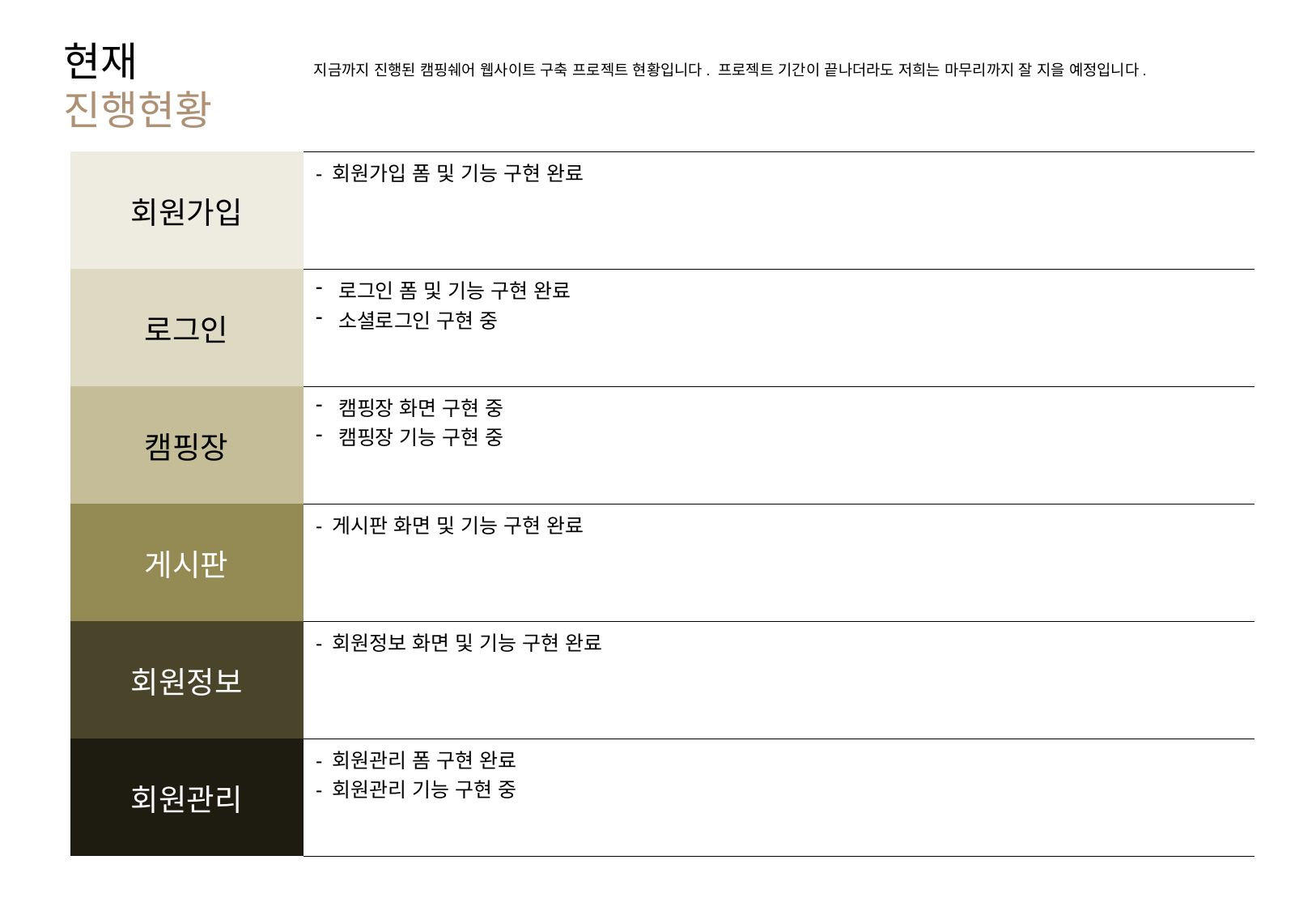

현재
진행현황
지금까지 진행된 캠핑쉐어 웹사이트 구축 프로젝트 현황입니다. 프로젝트 기간이 끝나더라도 저희는 마무리까지 잘 지을 예정입니다.
| 회원가입 | - 회원가입 폼 및 기능 구현 완료 |
| --- | --- |
| 로그인 | 로그인 폼 및 기능 구현 완료 소셜로그인 구현 중 |
| 캠핑장 | 캠핑장 화면 구현 중 캠핑장 기능 구현 중 |
| 게시판 | - 게시판 화면 및 기능 구현 완료 |
| 회원정보 | - 회원정보 화면 및 기능 구현 완료 |
| 회원관리 | - 회원관리 폼 구현 완료 - 회원관리 기능 구현 중 |